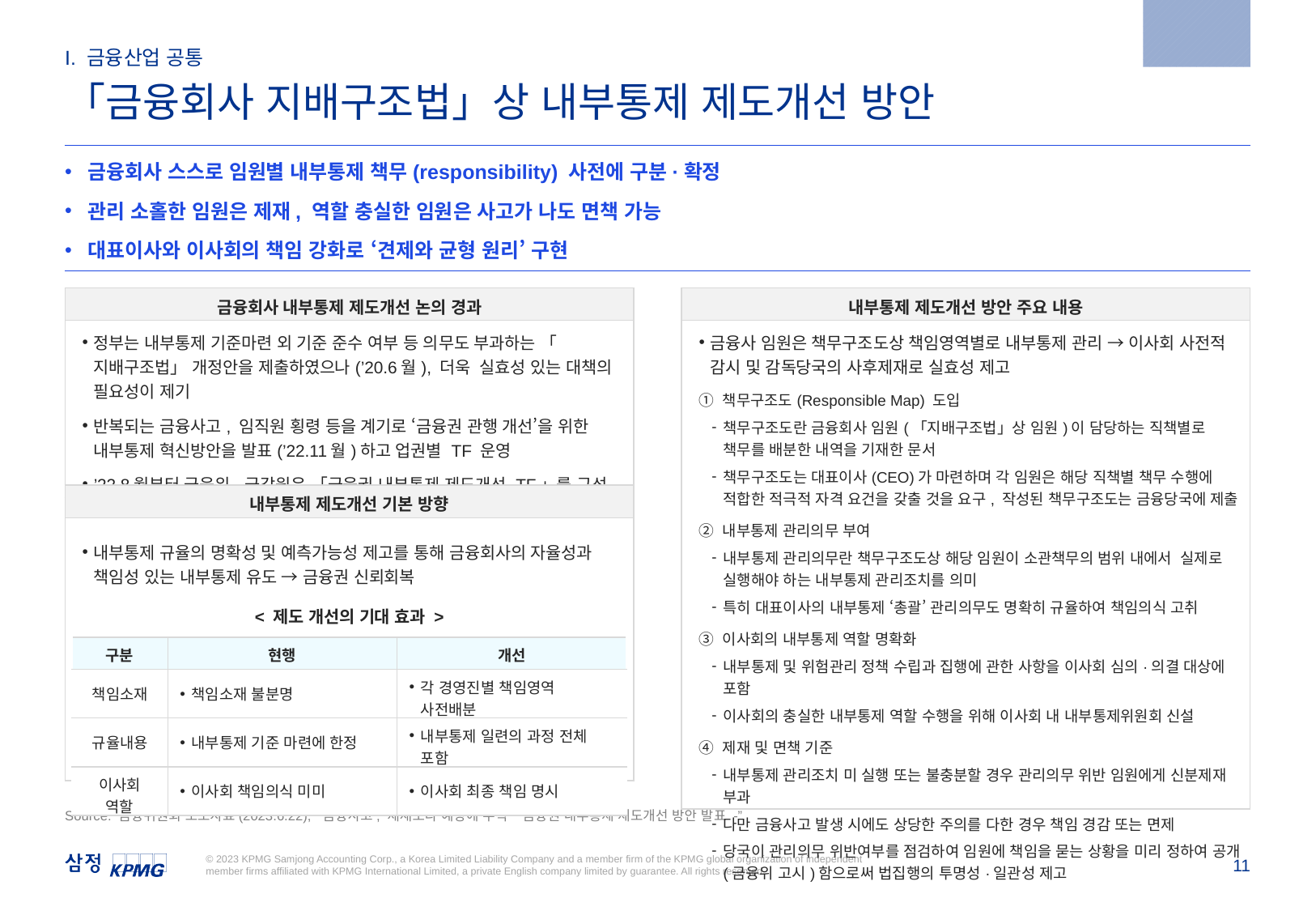

2023.6.22
I. 금융산업 공통
「금융회사 지배구조법」상 내부통제 제도개선 방안
금융회사 스스로 임원별 내부통제 책무(responsibility) 사전에 구분·확정
관리 소홀한 임원은 제재, 역할 충실한 임원은 사고가 나도 면책 가능
대표이사와 이사회의 책임 강화로 ‘견제와 균형 원리’ 구현
| 내부통제 제도개선 방안 주요 내용 |
| --- |
| 금융사 임원은 책무구조도상 책임영역별로 내부통제 관리 → 이사회 사전적 감시 및 감독당국의 사후제재로 실효성 제고 ① 책무구조도(Responsible Map) 도입 책무구조도란 금융회사 임원(「지배구조법」상 임원)이 담당하는 직책별로 책무를 배분한 내역을 기재한 문서 책무구조도는 대표이사(CEO)가 마련하며 각 임원은 해당 직책별 책무 수행에 적합한 적극적 자격 요건을 갖출 것을 요구, 작성된 책무구조도는 금융당국에 제출 ② 내부통제 관리의무 부여 내부통제 관리의무란 책무구조도상 해당 임원이 소관책무의 범위 내에서 실제로 실행해야 하는 내부통제 관리조치를 의미 특히 대표이사의 내부통제 ‘총괄’ 관리의무도 명확히 규율하여 책임의식 고취 ③ 이사회의 내부통제 역할 명확화 내부통제 및 위험관리 정책 수립과 집행에 관한 사항을 이사회 심의·의결 대상에 포함 이사회의 충실한 내부통제 역할 수행을 위해 이사회 내 내부통제위원회 신설 ④ 제재 및 면책 기준 내부통제 관리조치 미 실행 또는 불충분할 경우 관리의무 위반 임원에게 신분제재 부과 다만 금융사고 발생 시에도 상당한 주의를 다한 경우 책임 경감 또는 면제 당국이 관리의무 위반여부를 점검하여 임원에 책임을 묻는 상황을 미리 정하여 공개(금융위 고시)함으로써 법집행의 투명성·일관성 제고 |
| 금융회사 내부통제 제도개선 논의 경과 |
| --- |
| 정부는 내부통제 기준마련 외 기준 준수 여부 등 의무도 부과하는 「지배구조법」 개정안을 제출하였으나(’20.6월), 더욱 실효성 있는 대책의 필요성이 제기 반복되는 금융사고, 임직원 횡령 등을 계기로 ‘금융권 관행 개선’을 위한 내부통제 혁신방안을 발표(’22.11월)하고 업권별 TF 운영 ’22.8월부터 금융위·금감원은 「금융권 내부통제 제도개선 TF」를 구성·운영 |
| 내부통제 제도개선 기본 방향 |
| --- |
| 내부통제 규율의 명확성 및 예측가능성 제고를 통해 금융회사의 자율성과 책임성 있는 내부통제 유도 → 금융권 신뢰회복 |
< 제도 개선의 기대 효과 >
| 구분 | 현행 | 개선 |
| --- | --- | --- |
| 책임소재 | 책임소재 불분명 | 각 경영진별 책임영역 사전배분 |
| 규율내용 | 내부통제 기준 마련에 한정 | 내부통제 일련의 과정 전체 포함 |
| 이사회 역할 | 이사회 책임의식 미미 | 이사회 최종 책임 명시 |
Source: 금융위원회 보도자료(2023.6.22), “금융사고, 제재보다 예방에 주력 – 금융권 내부통제 제도개선 방안 발표 -”